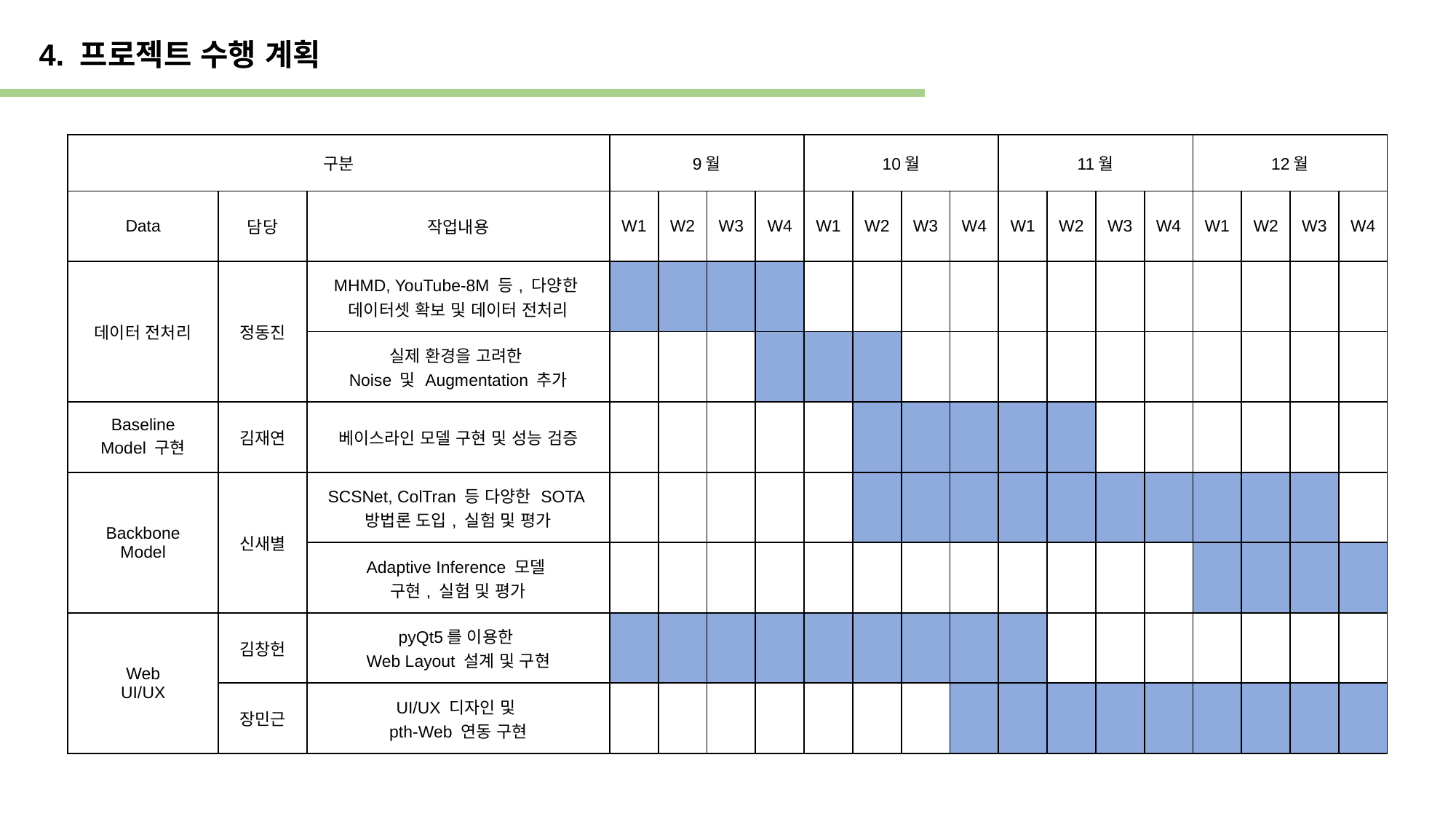

4. 프로젝트 수행 계획
| 구분 | 구분 | 구분 | 9월 |  |  |  | 10월 |  |  |  | 11월 |  |  |  | 12월 |  |  |  |
| --- | --- | --- | --- | --- | --- | --- | --- | --- | --- | --- | --- | --- | --- | --- | --- | --- | --- | --- |
| Data | 담당 | 작업내용 | W1 | W2 | W3 | W4 | W1 | W2 | W3 | W4 | W1 | W2 | W3 | W4 | W1 | W2 | W3 | W4 |
| 데이터 전처리 | 정동진 | MHMD, YouTube-8M 등, 다양한 데이터셋 확보 및 데이터 전처리 |  |  |  |  |  |  |  |  |  |  |  |  |  |  |  |  |
|  |  | 실제 환경을 고려한 Noise 및 Augmentation 추가 |  |  |  |  |  |  |  |  |  |  |  |  |  |  |  |  |
| Baseline Model 구현 | 김재연 | 베이스라인 모델 구현 및 성능 검증 |  |  |  |  |  |  |  |  |  |  |  |  |  |  |  |  |
| Backbone Model | 신새별 | SCSNet, ColTran 등 다양한 SOTA 방법론 도입, 실험 및 평가 |  |  |  |  |  |  |  |  |  |  |  |  |  |  |  |  |
|  |  | Adaptive Inference 모델 구현, 실험 및 평가 |  |  |  |  |  |  |  |  |  |  |  |  |  |  |  |  |
| Web UI/UX | 김창헌 | pyQt5를 이용한 Web Layout 설계 및 구현 |  |  |  |  |  |  |  |  |  |  |  |  |  |  |  |  |
|  | 장민근 | UI/UX 디자인 및 pth-Web 연동 구현 |  |  |  |  |  |  |  |  |  |  |  |  |  |  |  |  |